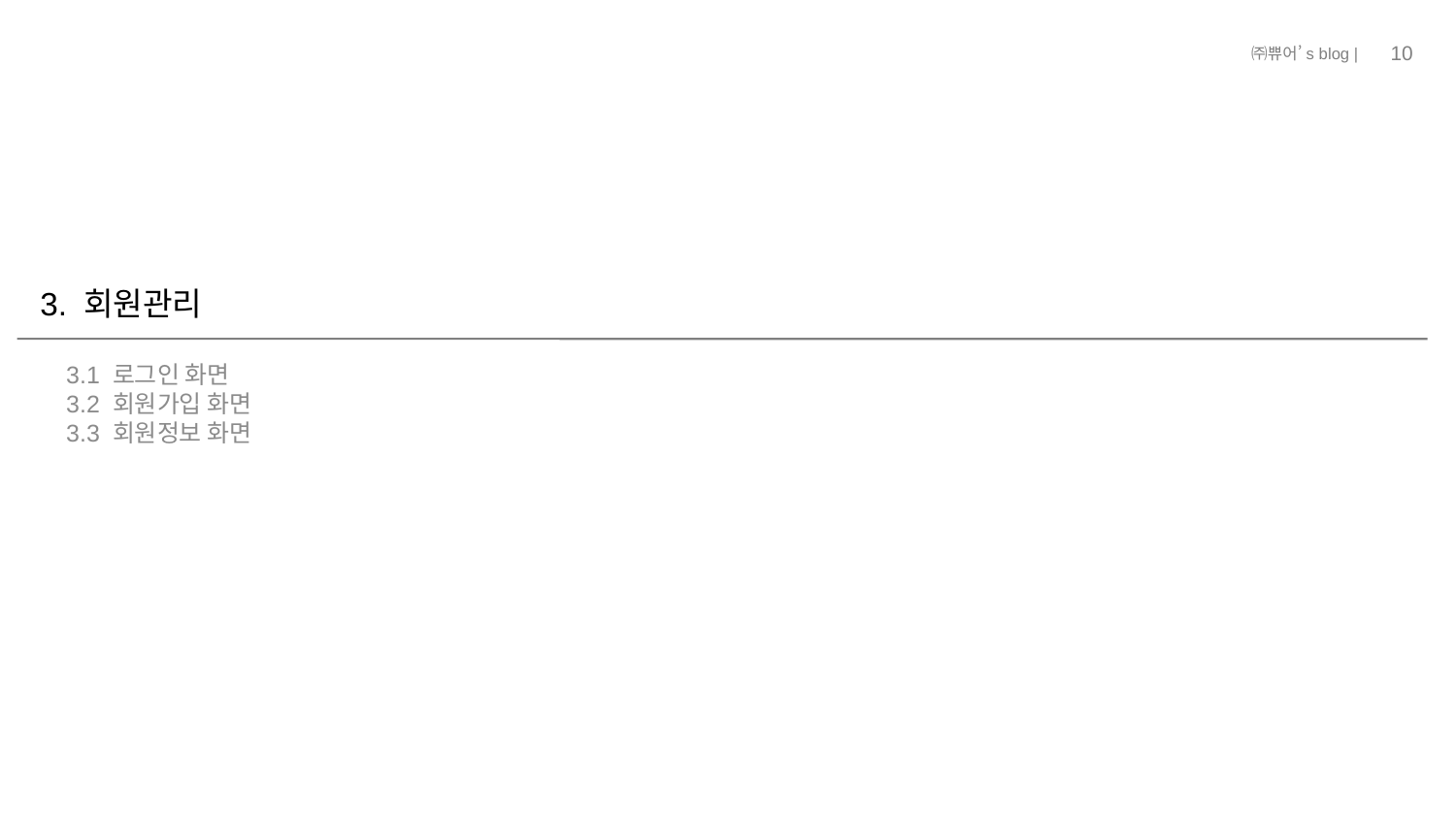

10
# 3. 회원관리
3.1 로그인 화면
3.2 회원가입 화면
3.3 회원정보 화면